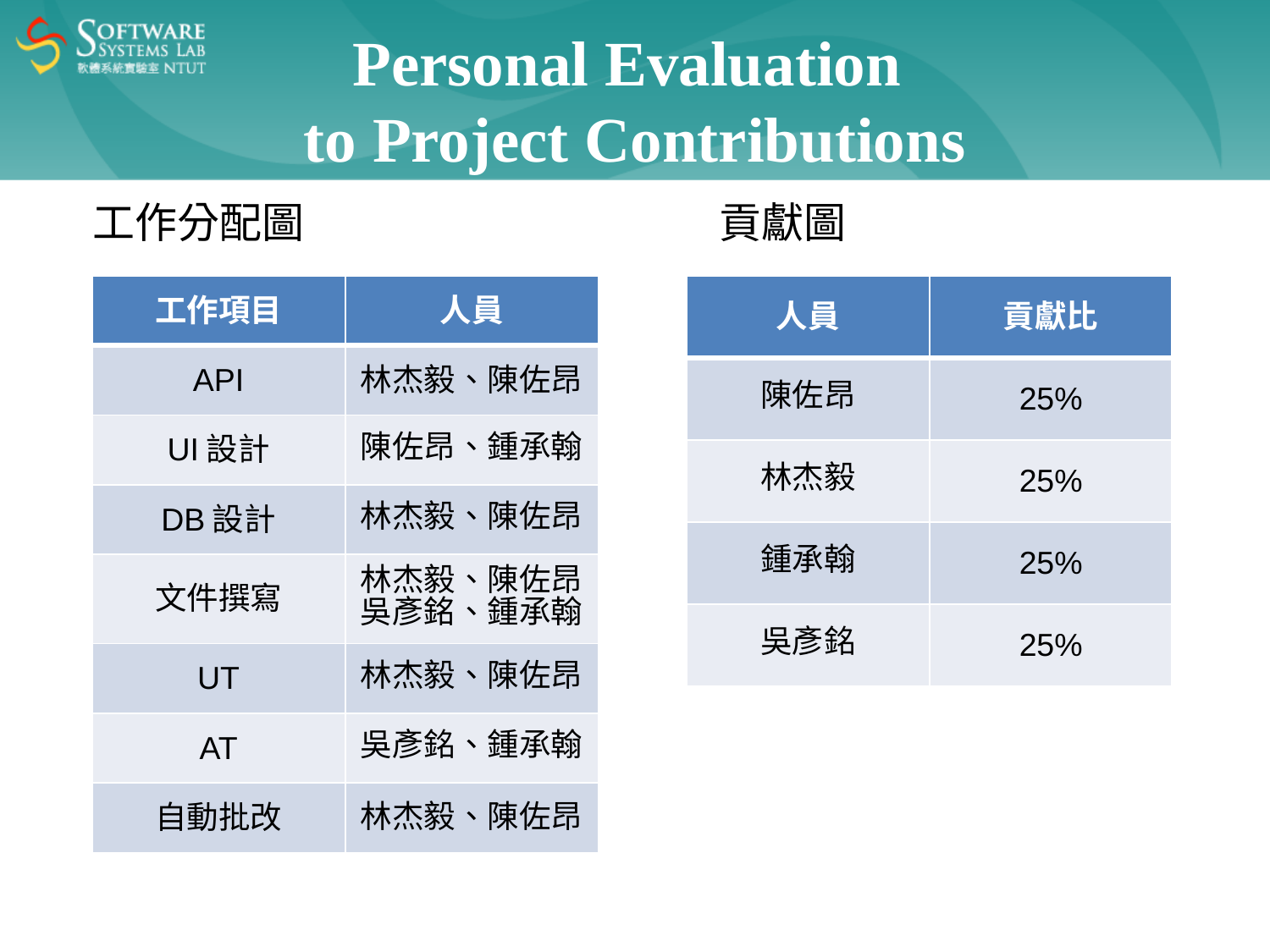

Personal Evaluation
to Project Contributions

工作分配圖
貢獻圖
| 工作項目 | 人員 |
| --- | --- |
| API | 林杰毅、陳佐昂 |
| UI設計 | 陳佐昂、鍾承翰 |
| DB設計 | 林杰毅、陳佐昂 |
| 文件撰寫 | 林杰毅、陳佐昂 吳彥銘、鍾承翰 |
| UT | 林杰毅、陳佐昂 |
| AT | 吳彥銘、鍾承翰 |
| 自動批改 | 林杰毅、陳佐昂 |
| 人員 | 貢獻比 |
| --- | --- |
| 陳佐昂 | 25% |
| 林杰毅 | 25% |
| 鍾承翰 | 25% |
| 吳彥銘 | 25% |